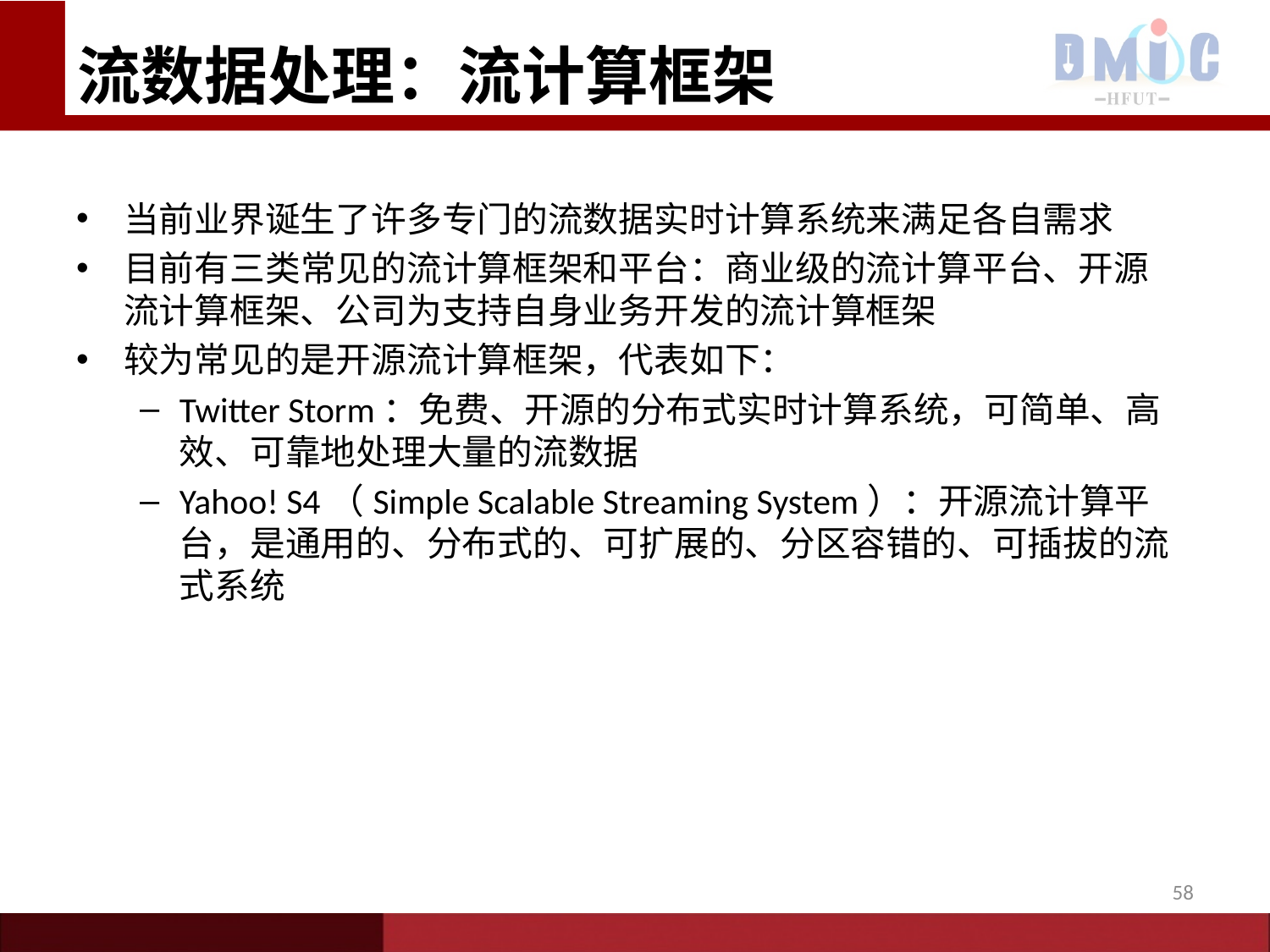

流数据处理：流计算框架
# 当前业界诞生了许多专门的流数据实时计算系统来满足各自需求
目前有三类常见的流计算框架和平台：商业级的流计算平台、开源流计算框架、公司为支持自身业务开发的流计算框架
较为常见的是开源流计算框架，代表如下：
Twitter Storm：免费、开源的分布式实时计算系统，可简单、高效、可靠地处理大量的流数据
Yahoo! S4（Simple Scalable Streaming System）：开源流计算平台，是通用的、分布式的、可扩展的、分区容错的、可插拔的流式系统
58